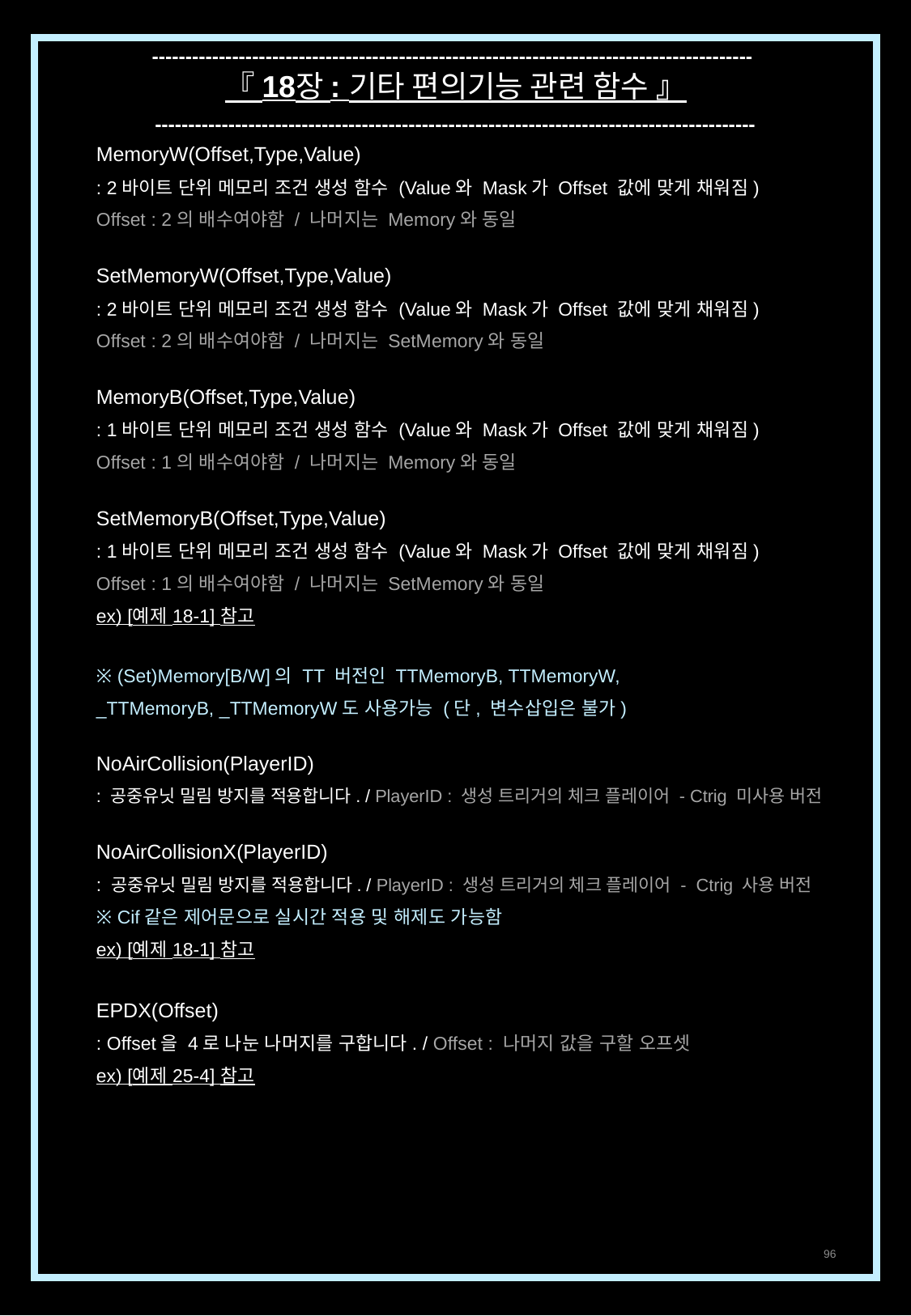

------------------------------------------------------------------------------------------
『 18장 : 기타 편의기능 관련 함수 』
------------------------------------------------------------------------------------------

MemoryW(Offset,Type,Value)
: 2바이트 단위 메모리 조건 생성 함수 (Value와 Mask가 Offset 값에 맞게 채워짐)
Offset : 2의 배수여야함 / 나머지는 Memory와 동일

SetMemoryW(Offset,Type,Value)
: 2바이트 단위 메모리 조건 생성 함수 (Value와 Mask가 Offset 값에 맞게 채워짐)
Offset : 2의 배수여야함 / 나머지는 SetMemory와 동일

MemoryB(Offset,Type,Value)
: 1바이트 단위 메모리 조건 생성 함수 (Value와 Mask가 Offset 값에 맞게 채워짐)
Offset : 1의 배수여야함 / 나머지는 Memory와 동일

SetMemoryB(Offset,Type,Value)
: 1바이트 단위 메모리 조건 생성 함수 (Value와 Mask가 Offset 값에 맞게 채워짐)
Offset : 1의 배수여야함 / 나머지는 SetMemory와 동일
ex) [예제 18-1] 참고

※ (Set)Memory[B/W]의 TT 버전인 TTMemoryB, TTMemoryW,
_TTMemoryB, _TTMemoryW도 사용가능 (단, 변수삽입은 불가)

NoAirCollision(PlayerID)
: 공중유닛 밀림 방지를 적용합니다. / PlayerID : 생성 트리거의 체크 플레이어 - Ctrig 미사용 버전

NoAirCollisionX(PlayerID)
: 공중유닛 밀림 방지를 적용합니다. / PlayerID : 생성 트리거의 체크 플레이어 -  Ctrig 사용 버전
※ Cif같은 제어문으로 실시간 적용 및 해제도 가능함
ex) [예제 18-1] 참고

EPDX(Offset)
: Offset을 4로 나눈 나머지를 구합니다. / Offset : 나머지 값을 구할 오프셋
ex) [예제 25-4] 참고

96